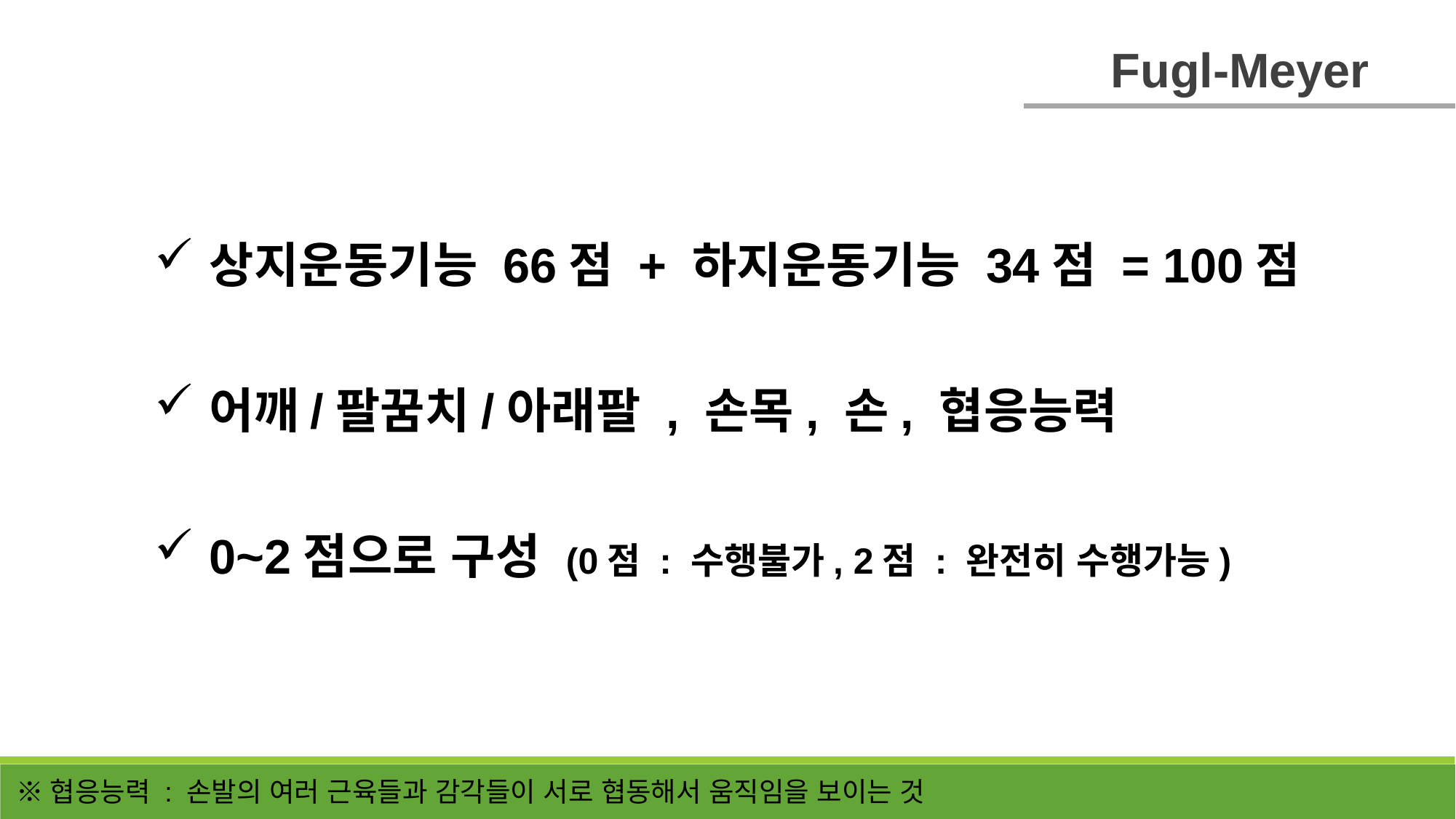

Fugl-Meyer
상지운동기능 66점 + 하지운동기능 34점 = 100점
어깨/팔꿈치/아래팔 , 손목, 손, 협응능력
0~2점으로 구성 (0점 : 수행불가, 2점 : 완전히 수행가능)
※협응능력 : 손발의 여러 근육들과 감각들이 서로 협동해서 움직임을 보이는 것